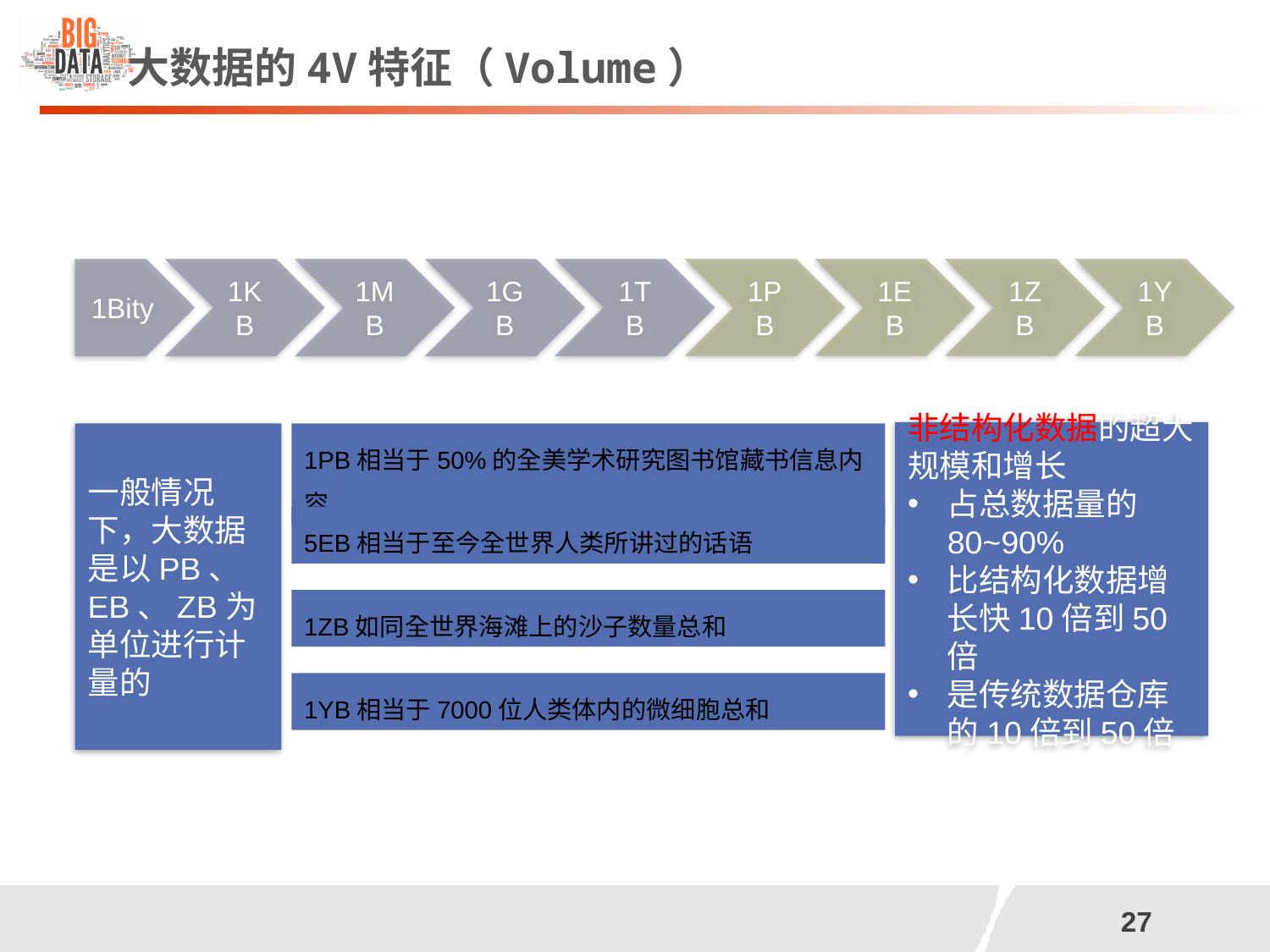

# 大数据的4V特征（Volume）
1Bity
1PB
1EB
1ZB
1YB
1KB
1MB
1GB
1TB
非结构化数据的超大规模和增长
占总数据量的80~90%
比结构化数据增长快10倍到50倍
是传统数据仓库的10倍到50倍
一般情况下，大数据是以PB、EB、ZB为单位进行计量的
1PB相当于50%的全美学术研究图书馆藏书信息内容
5EB相当于至今全世界人类所讲过的话语
1ZB如同全世界海滩上的沙子数量总和
1YB相当于7000位人类体内的微细胞总和